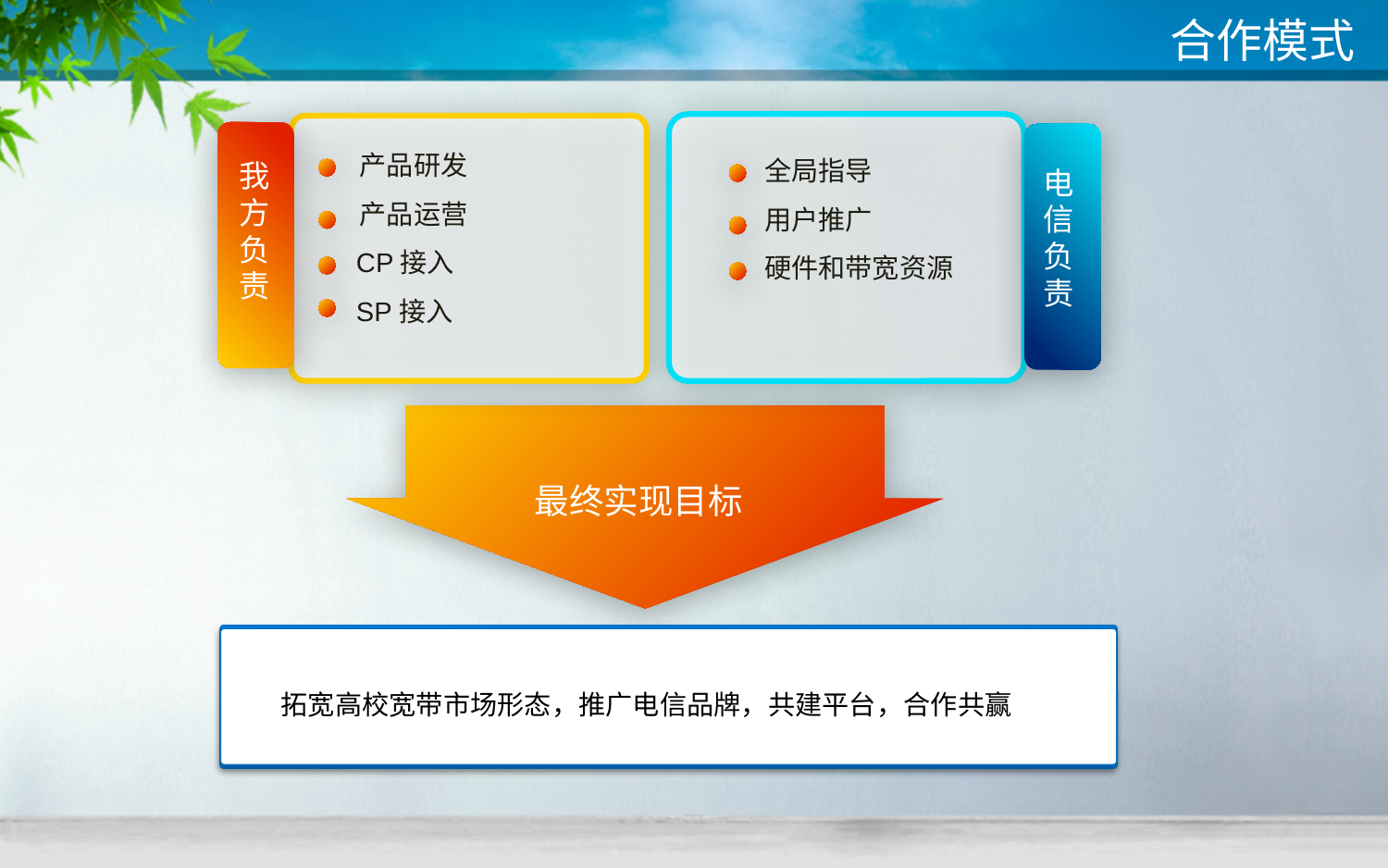

合作模式

    全局指导
    用户推广
    硬件和带宽资源

电信
负
责

  产品研发
  产品运营
  CP接入
  SP接入

我
方
负
责

最终实现目标

拓宽高校宽带市场形态，推广电信品牌，共建平台，合作共赢